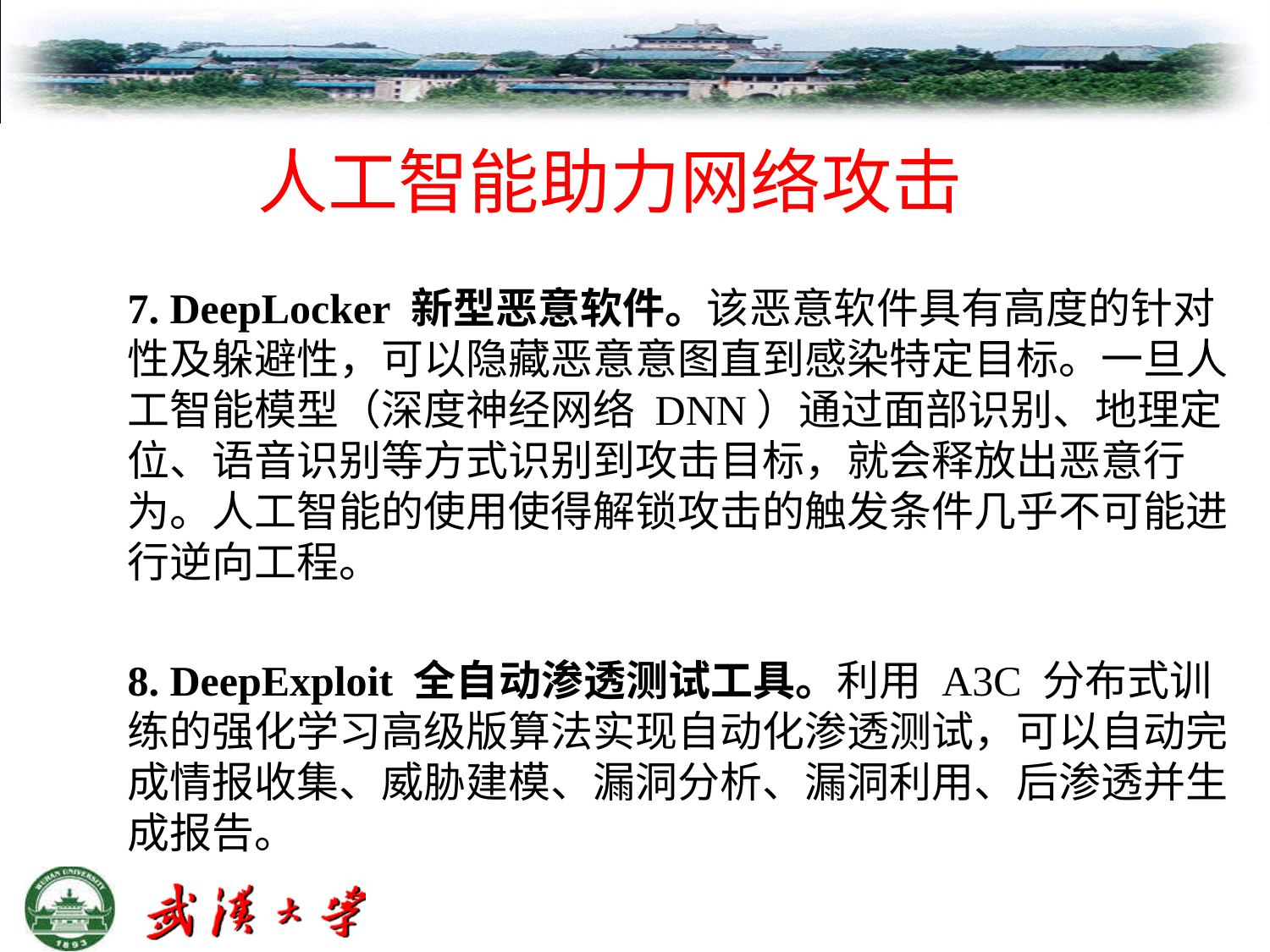

# 人工智能助力网络攻击
7. DeepLocker 新型恶意软件。该恶意软件具有高度的针对性及躲避性，可以隐藏恶意意图直到感染特定目标。一旦人工智能模型（深度神经网络 DNN）通过面部识别、地理定位、语音识别等方式识别到攻击目标，就会释放出恶意行为。人工智能的使用使得解锁攻击的触发条件几乎不可能进行逆向工程。

8. DeepExploit 全自动渗透测试工具。利用 A3C 分布式训练的强化学习高级版算法实现自动化渗透测试，可以自动完成情报收集、威胁建模、漏洞分析、漏洞利用、后渗透并生成报告。